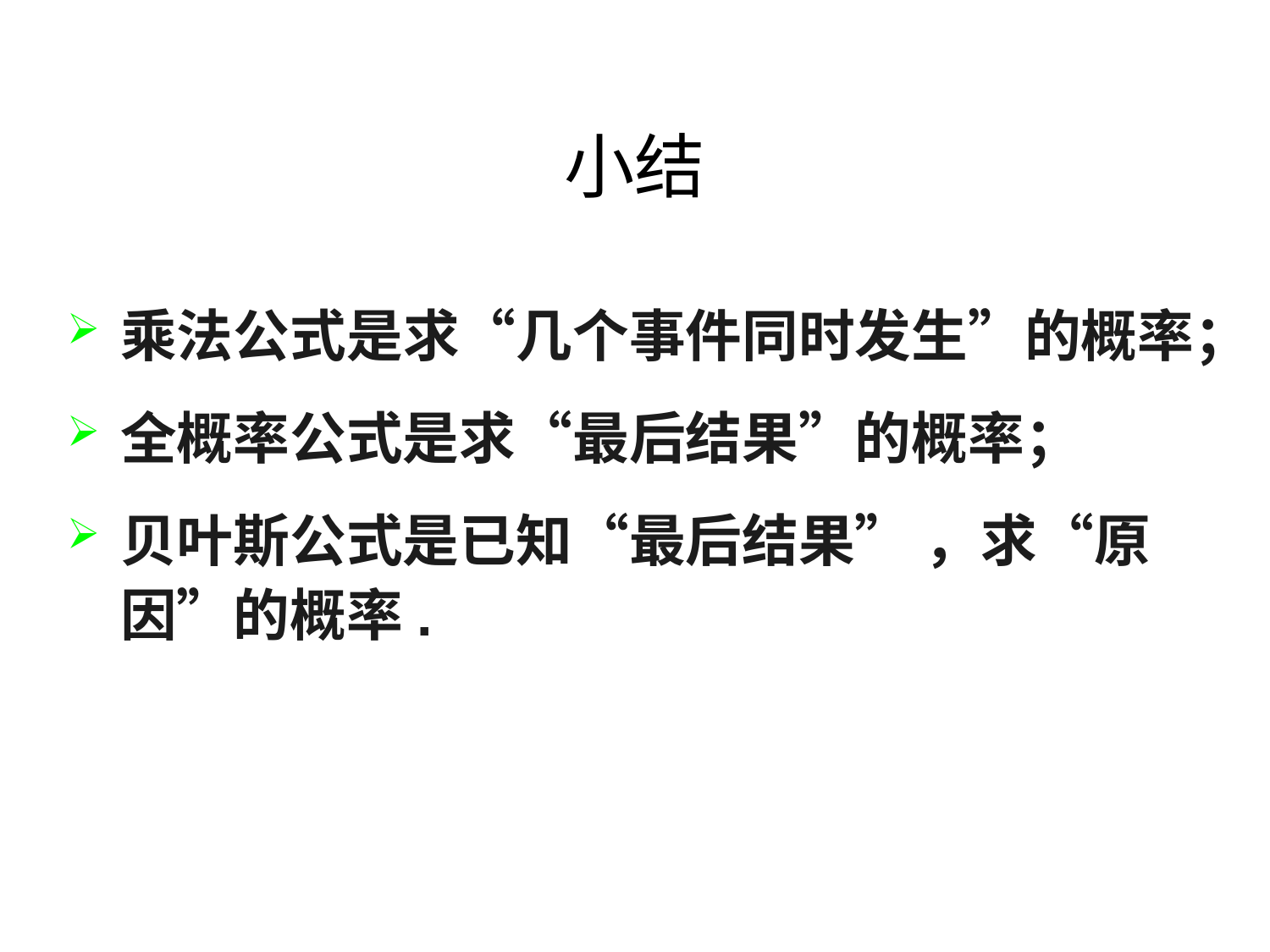

# 小结

乘法公式是求“几个事件同时发生”的概率；
全概率公式是求“最后结果”的概率；
贝叶斯公式是已知“最后结果” ，求“原因”的概率.